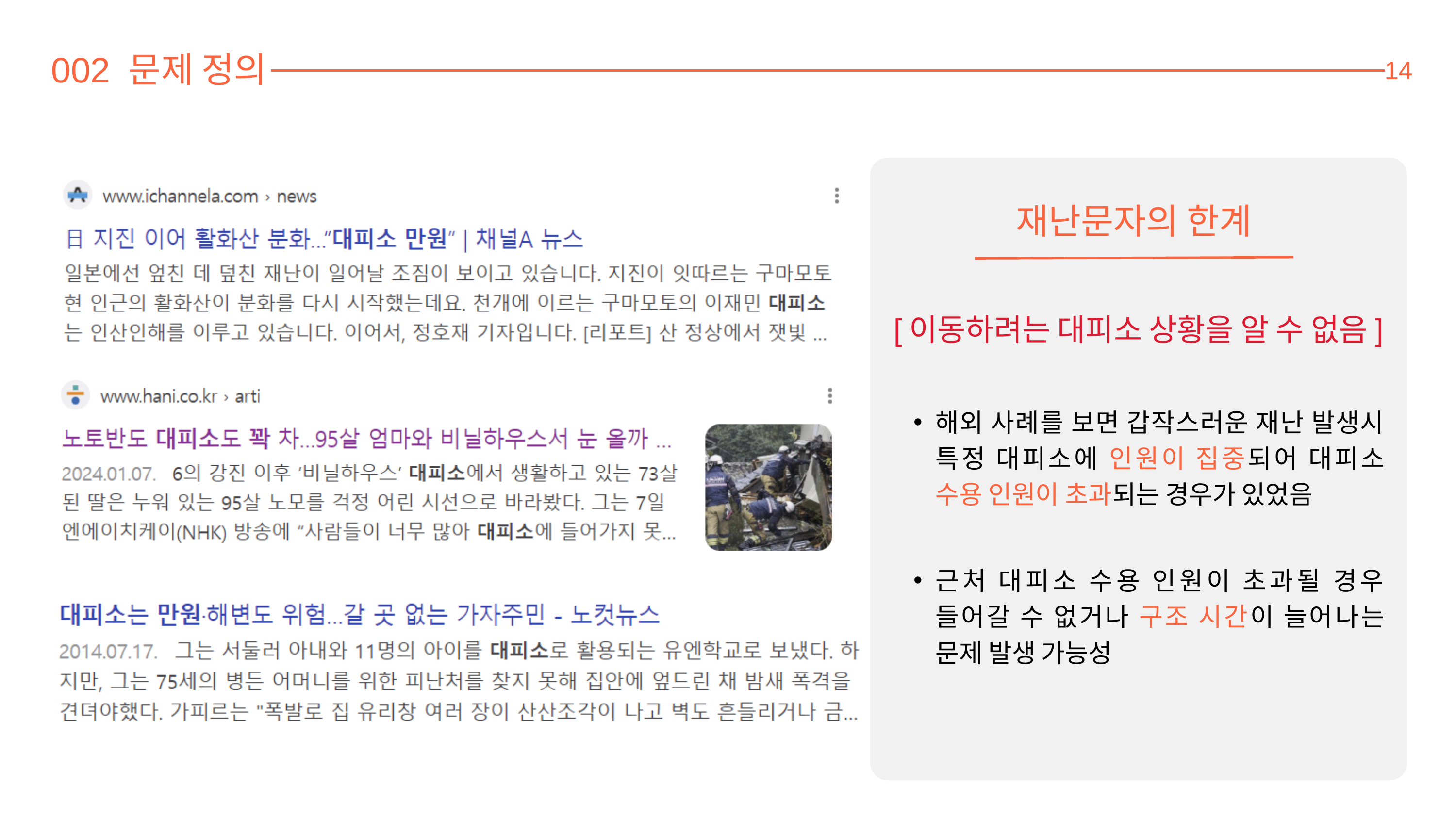

002 문제 정의
14

재난문자의 한계

[이동하려는 대피소 상황을 알 수 없음]

해외 사례를 보면 갑작스러운 재난 발생시 특정 대피소에 인원이 집중되어 대피소 수용 인원이 초과되는 경우가 있었음
근처 대피소 수용 인원이 초과될 경우 들어갈 수 없거나 구조 시간이 늘어나는 문제 발생 가능성